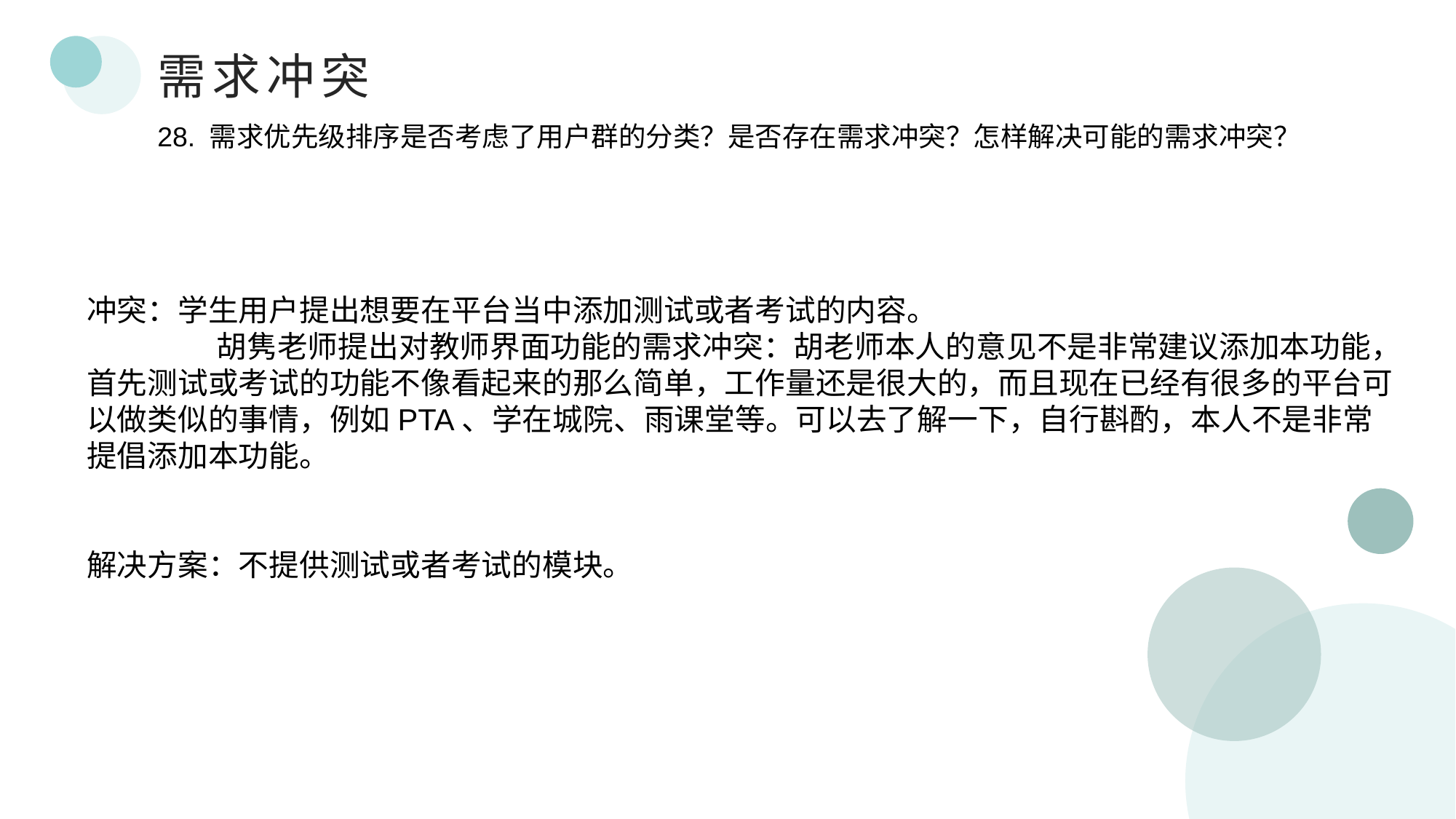

需求冲突
28. 需求优先级排序是否考虑了用户群的分类？是否存在需求冲突？怎样解决可能的需求冲突？
冲突：学生用户提出想要在平台当中添加测试或者考试的内容。
	  胡隽老师提出对教师界面功能的需求冲突：胡老师本人的意见不是非常建议添加本功能，首先测试或考试的功能不像看起来的那么简单，工作量还是很大的，而且现在已经有很多的平台可以做类似的事情，例如PTA、学在城院、雨课堂等。可以去了解一下，自行斟酌，本人不是非常提倡添加本功能。

解决方案：不提供测试或者考试的模块。

55